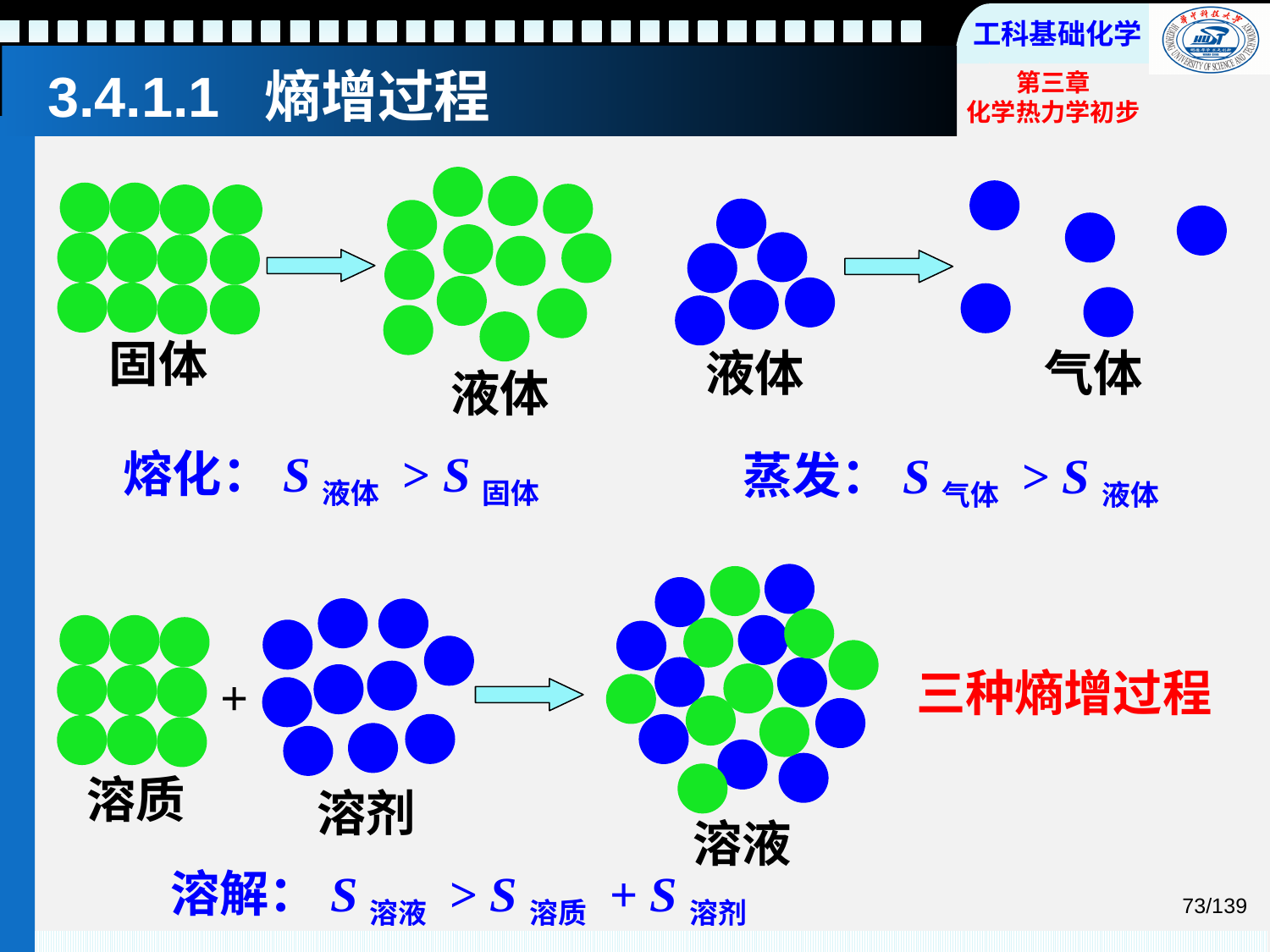

# 3.4.1.1  熵增过程

固体
液体
气体
液体
熔化：S液体 > S固体
蒸发：S气体 > S液体

三种熵增过程
+
溶质
溶剂
溶液
溶解：S溶液 > S溶质 + S溶剂